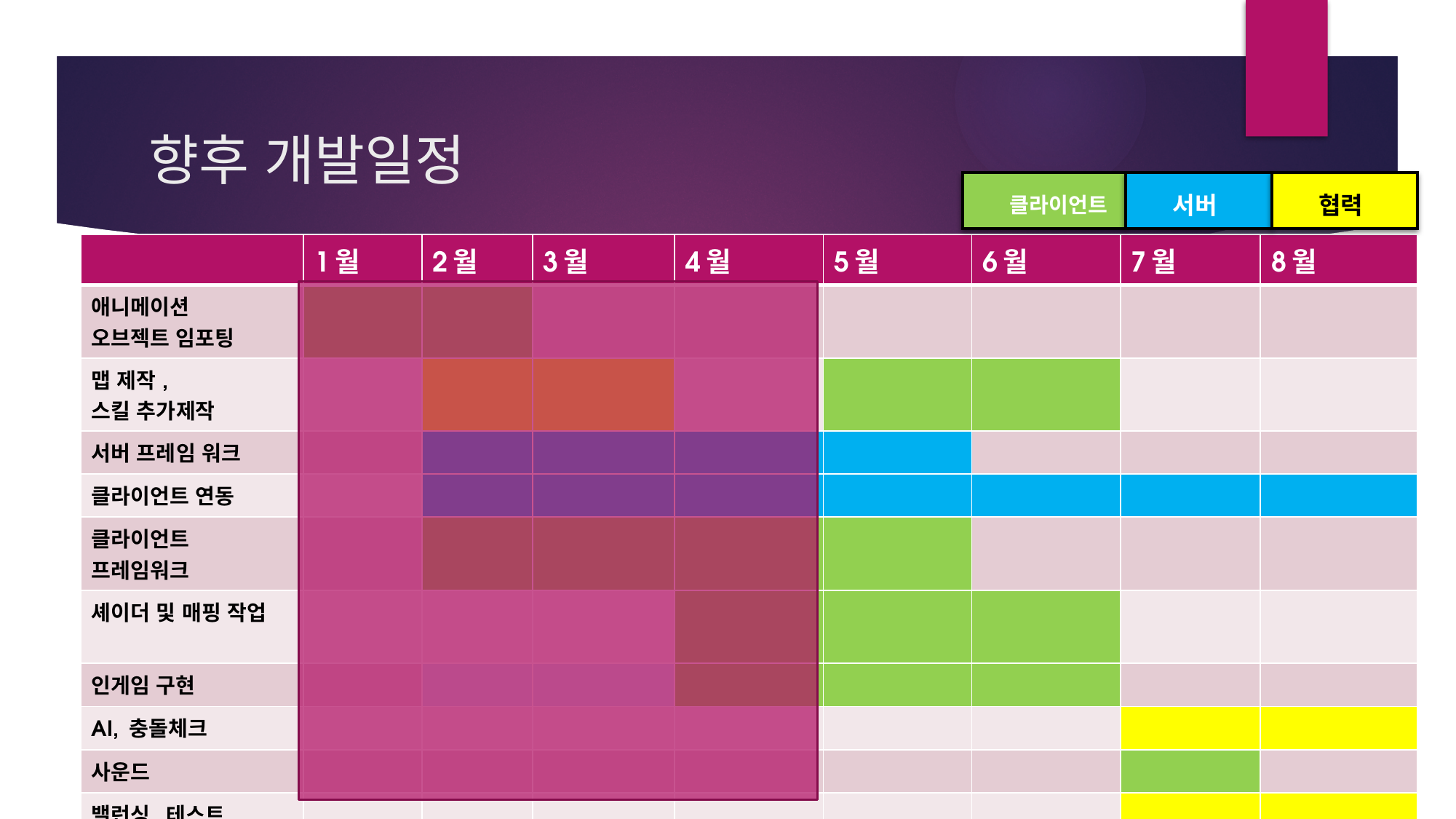

# 향후 개발일정
협력
클라이언트
서버
|  | 1월 | 2월 | 3월 | 4월 | 5월 | 6월 | 7월 | 8월 |
| --- | --- | --- | --- | --- | --- | --- | --- | --- |
| 애니메이션 오브젝트 임포팅 |  |  |  |  |  |  |  |  |
| 맵 제작, 스킬 추가제작 |  |  |  |  |  |  |  |  |
| 서버 프레임 워크 |  |  |  |  |  |  |  |  |
| 클라이언트 연동 |  |  |  |  |  |  |  |  |
| 클라이언트 프레임워크 |  |  |  |  |  |  |  |  |
| 셰이더 및 매핑 작업 |  |  |  |  |  |  |  |  |
| 인게임 구현 |  |  |  |  |  |  |  |  |
| AI, 충돌체크 |  |  |  |  |  |  |  |  |
| 사운드 |  |  |  |  |  |  |  |  |
| 밸런싱,테스트 |  |  |  |  |  |  |  |  |